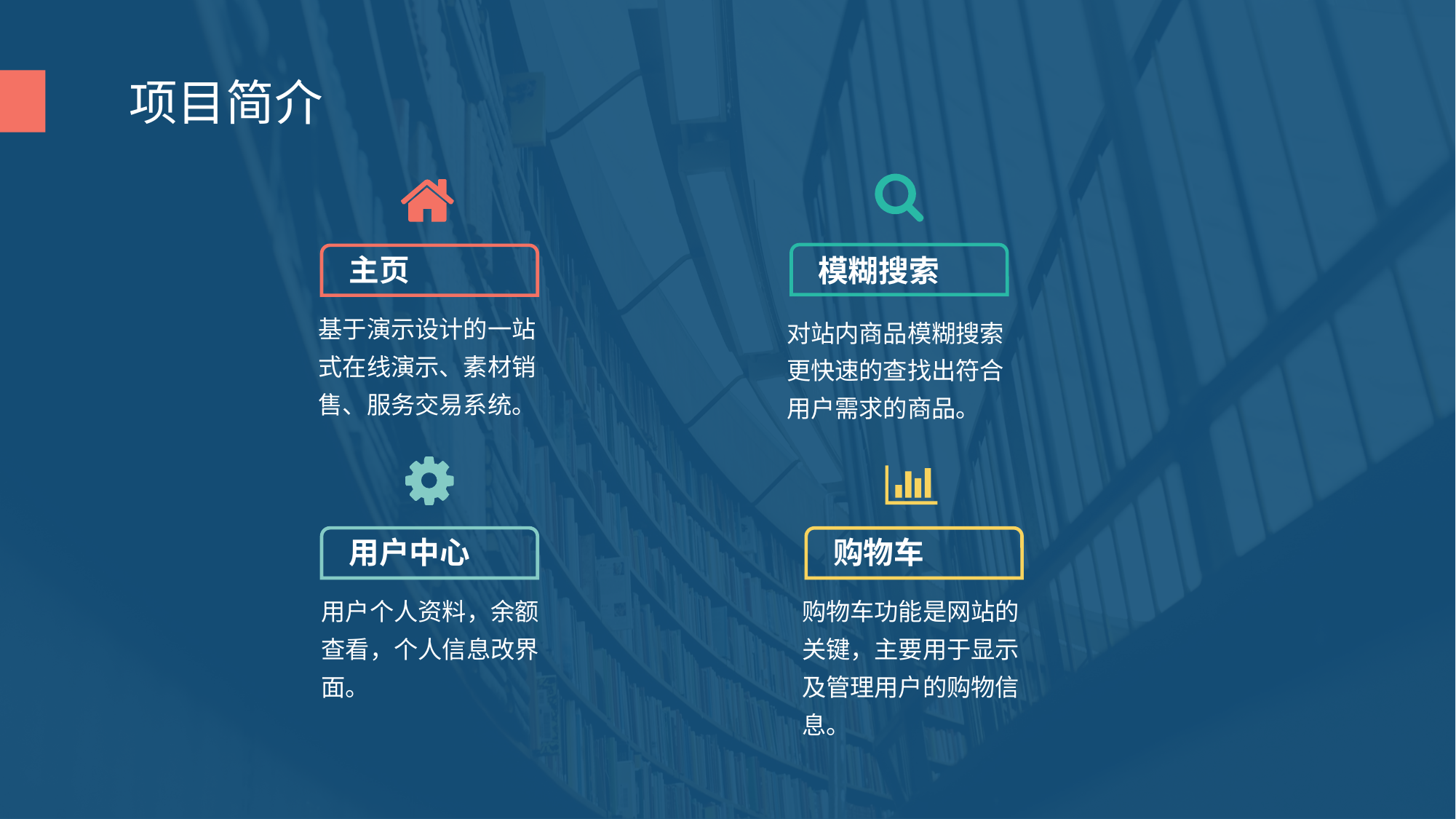

项目简介

主页
模糊搜索
基于演示设计的一站式在线演示、素材销售、服务交易系统。
对站内商品模糊搜索更快速的查找出符合用户需求的商品。

用户中心

购物车

用户个人资料，余额查看，个人信息改界面。
购物车功能是网站的关键，主要用于显示及管理用户的购物信息。